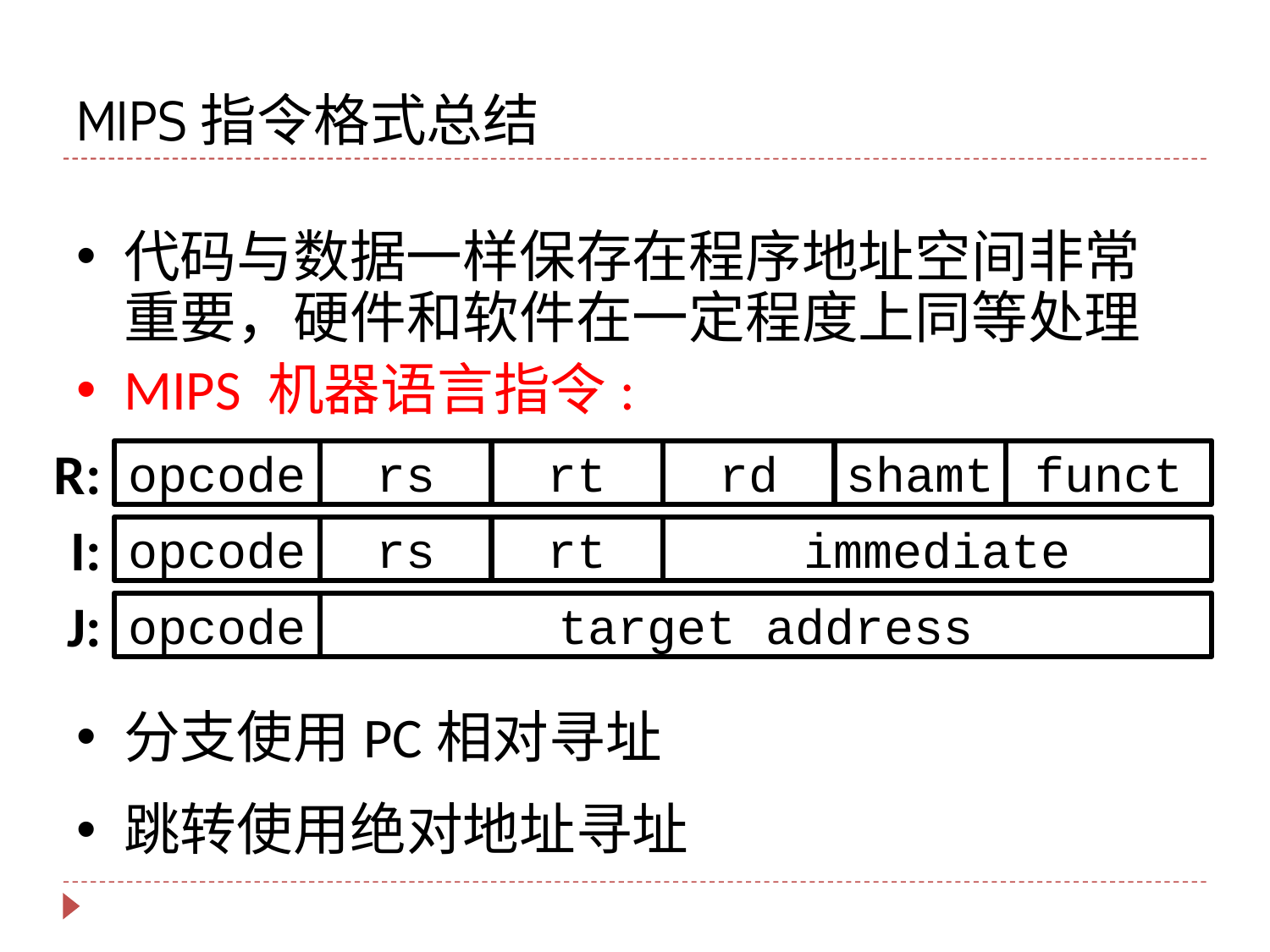

# MIPS指令格式总结
代码与数据一样保存在程序地址空间非常重要，硬件和软件在一定程度上同等处理
MIPS 机器语言指令:

分支使用PC相对寻址
跳转使用绝对地址寻址
R:
opcode
rs
rt
rd
shamt
funct
I:
opcode
rs
rt
immediate
J:
opcode
target address